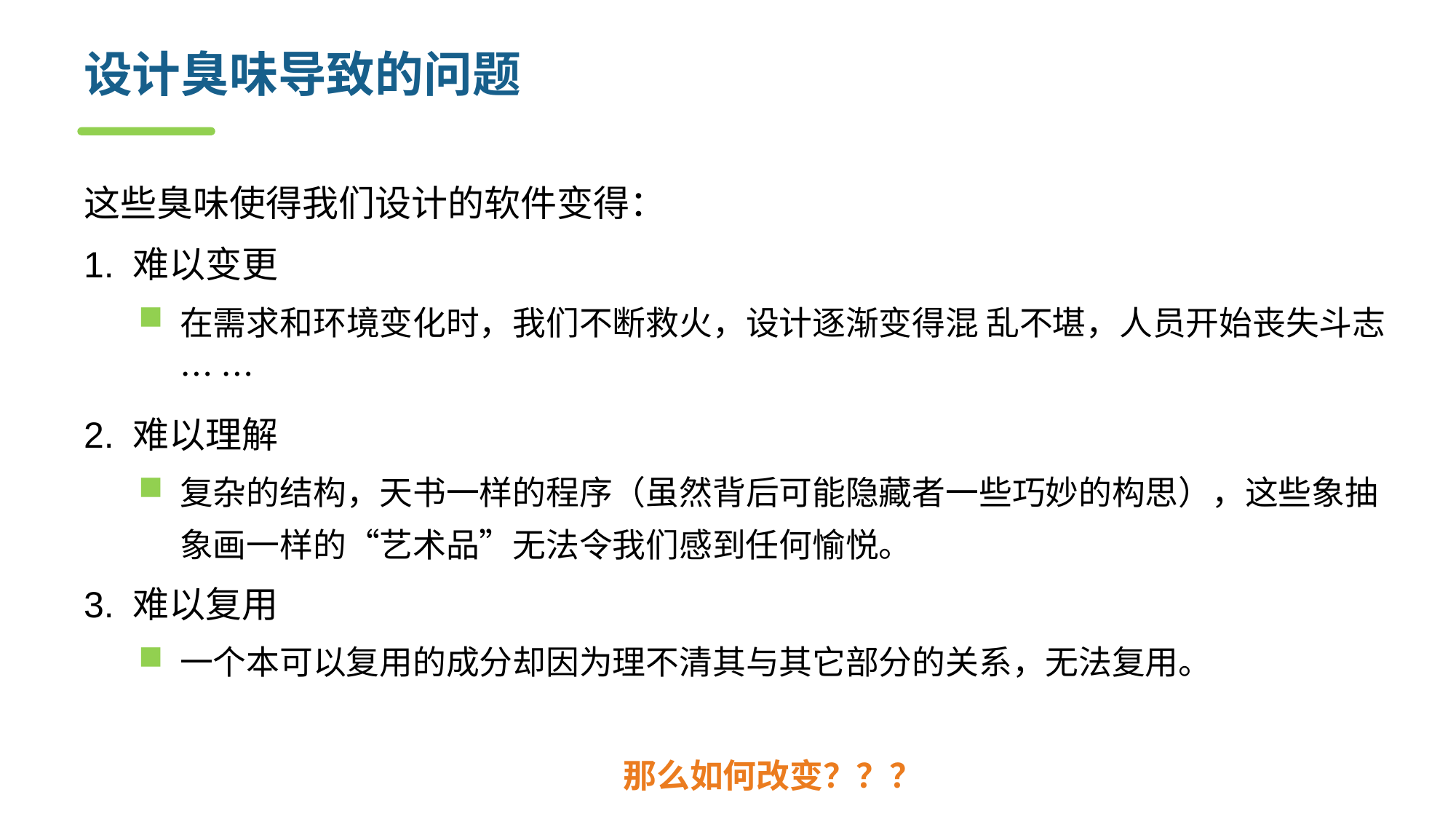

# 设计臭味导致的问题
这些臭味使得我们设计的软件变得：
1. 难以变更
在需求和环境变化时，我们不断救火，设计逐渐变得混 乱不堪，人员开始丧失斗志… …
2. 难以理解
复杂的结构，天书一样的程序（虽然背后可能隐藏者一些巧妙的构思），这些象抽象画一样的“艺术品”无法令我们感到任何愉悦。
3. 难以复用
一个本可以复用的成分却因为理不清其与其它部分的关系，无法复用。

那么如何改变？？？
33